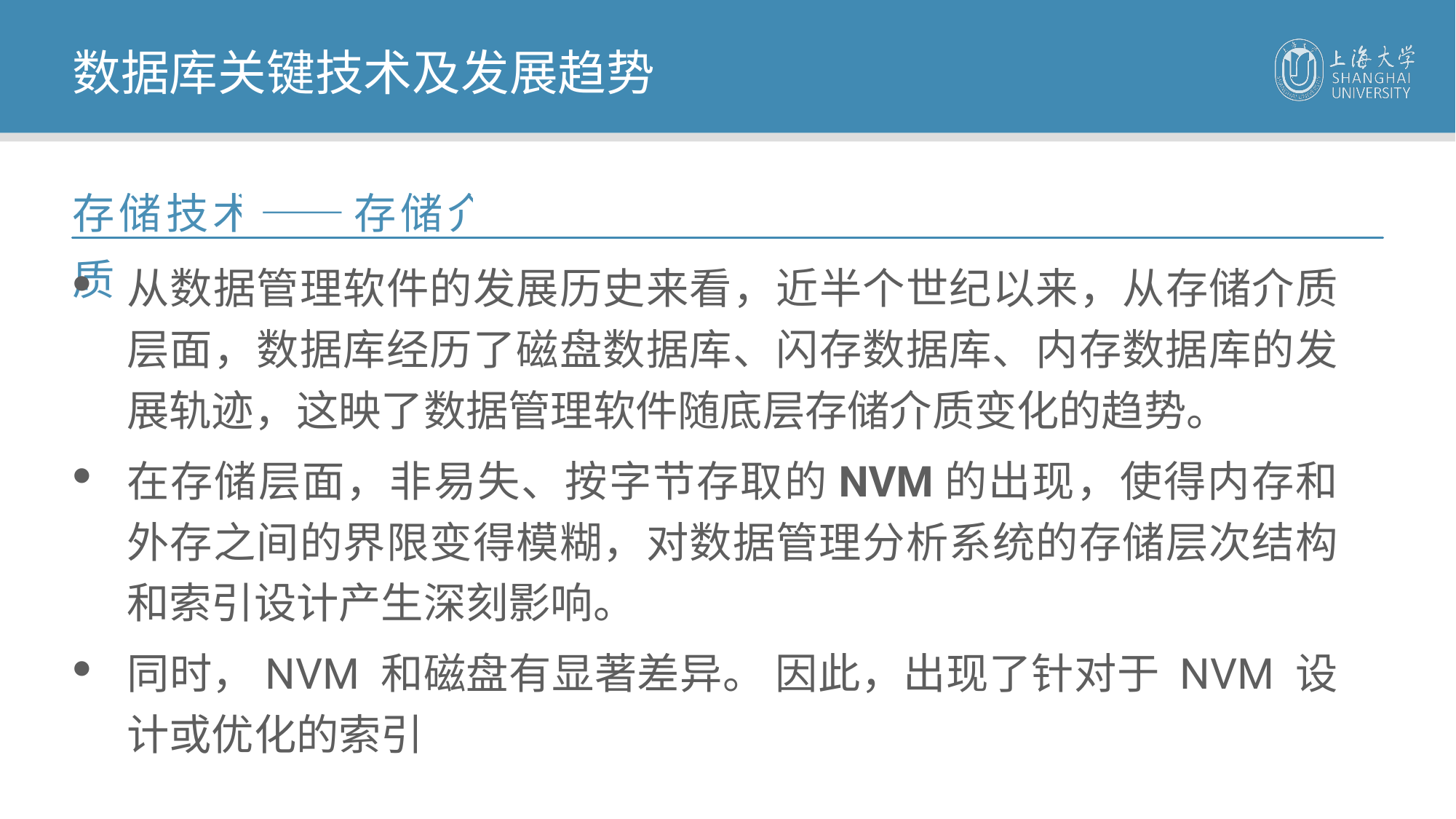

数据库关键技术及发展趋势
存储技术——存储介质
从数据管理软件的发展历史来看，近半个世纪以来，从存储介质层面，数据库经历了磁盘数据库、闪存数据库、内存数据库的发展轨迹，这映了数据管理软件随底层存储介质变化的趋势。
在存储层面，非易失、按字节存取的NVM的出现，使得内存和外存之间的界限变得模糊，对数据管理分析系统的存储层次结构和索引设计产生深刻影响。
同时，NVM 和磁盘有显著差异。 因此，出现了针对于 NVM 设计或优化的索引